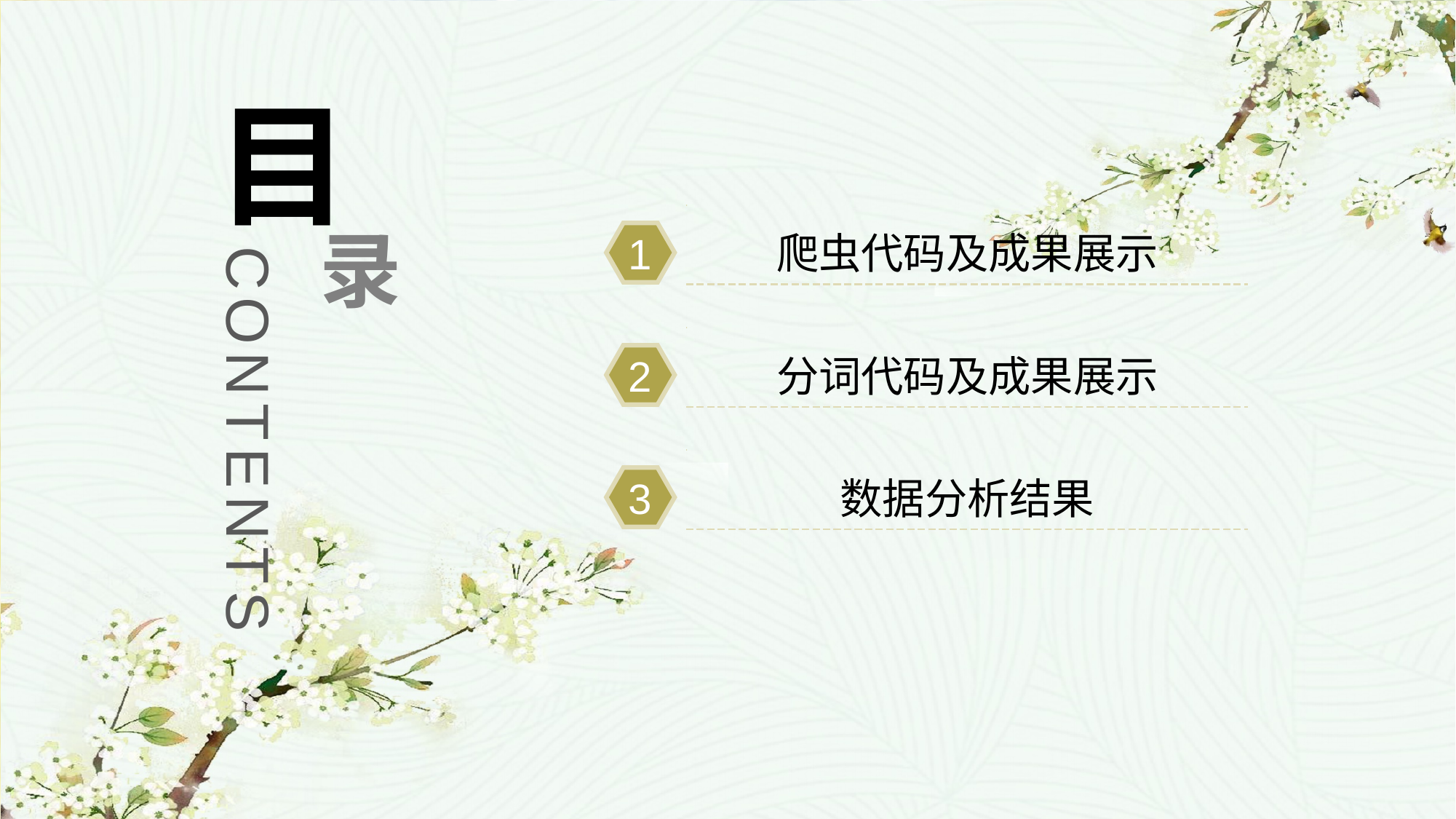

目
爬虫代码及成果展示
录
1
分词代码及成果展示
2
CONTENTS
数据分析结果
3